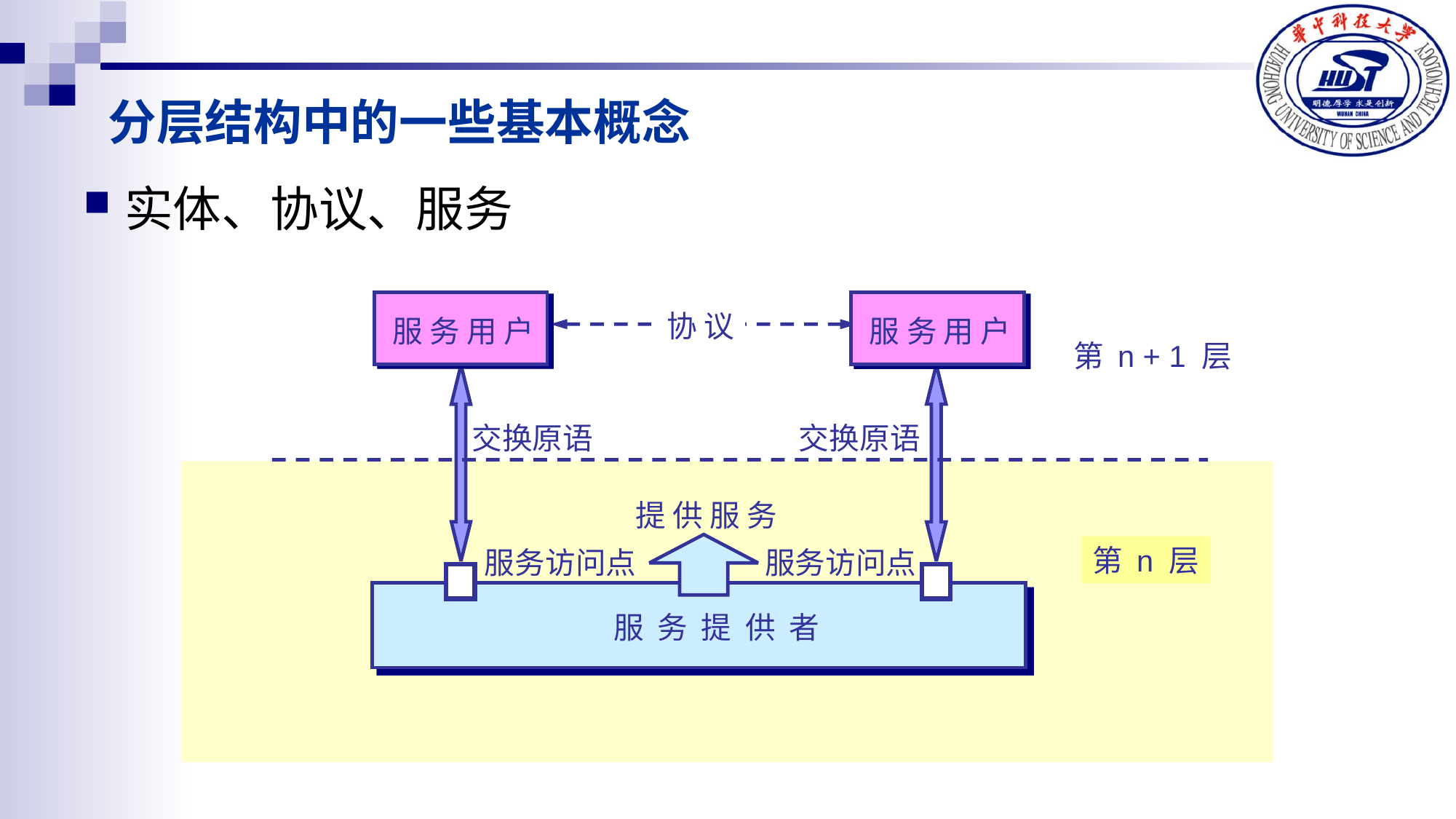

分层结构中的一些基本概念
实体、协议、服务

协 议

服 务 用 户
服 务 用 户
第 n + 1 层

交换原语
交换原语

提 供 服 务

服  务  提  供  者
第 n 层
服务访问点
服务访问点